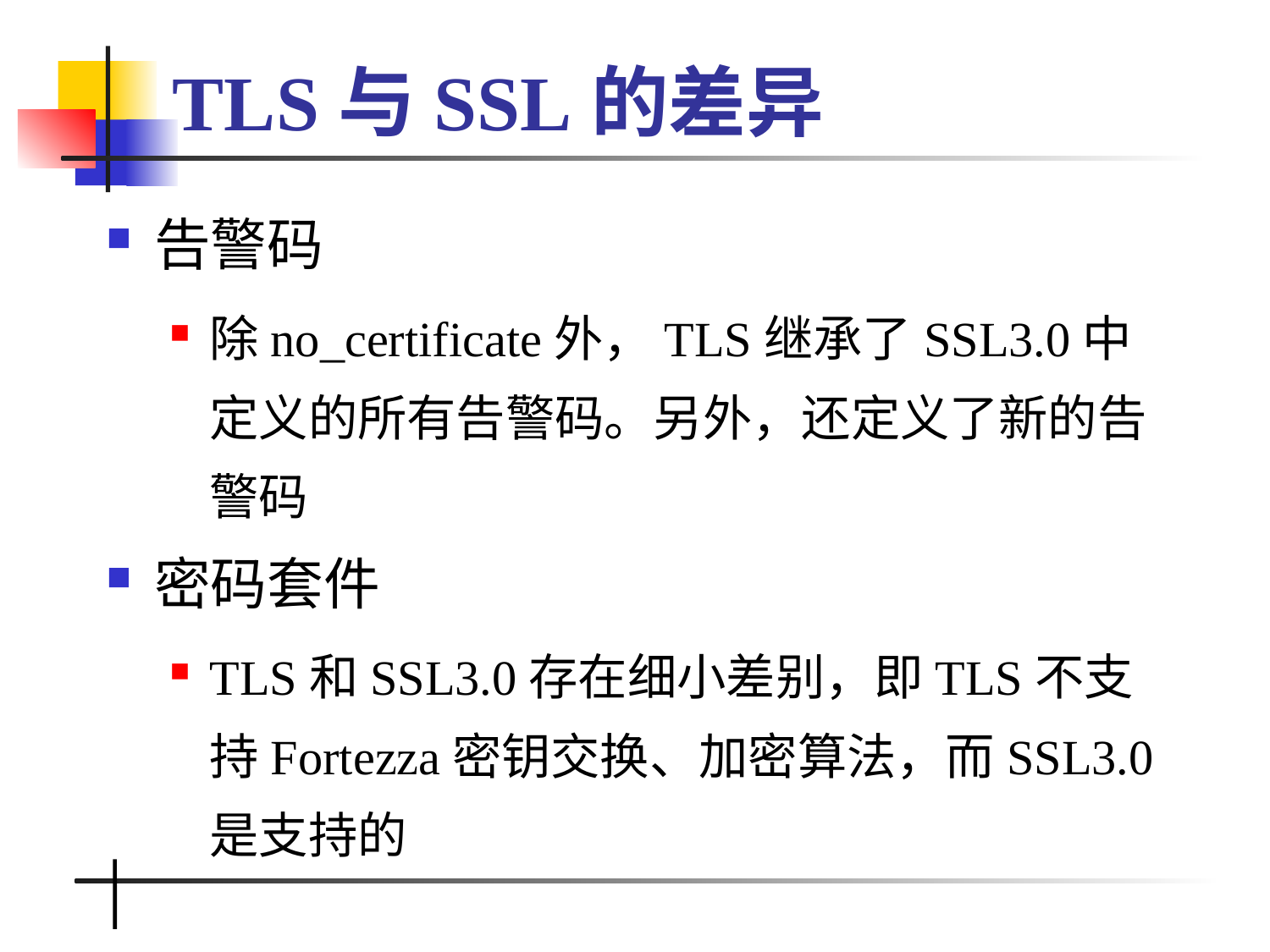

# TLS与SSL的差异
告警码
除no_certificate外，TLS继承了SSL3.0中定义的所有告警码。另外，还定义了新的告警码
密码套件
TLS和SSL3.0存在细小差别，即TLS不支持Fortezza密钥交换、加密算法，而SSL3.0是支持的